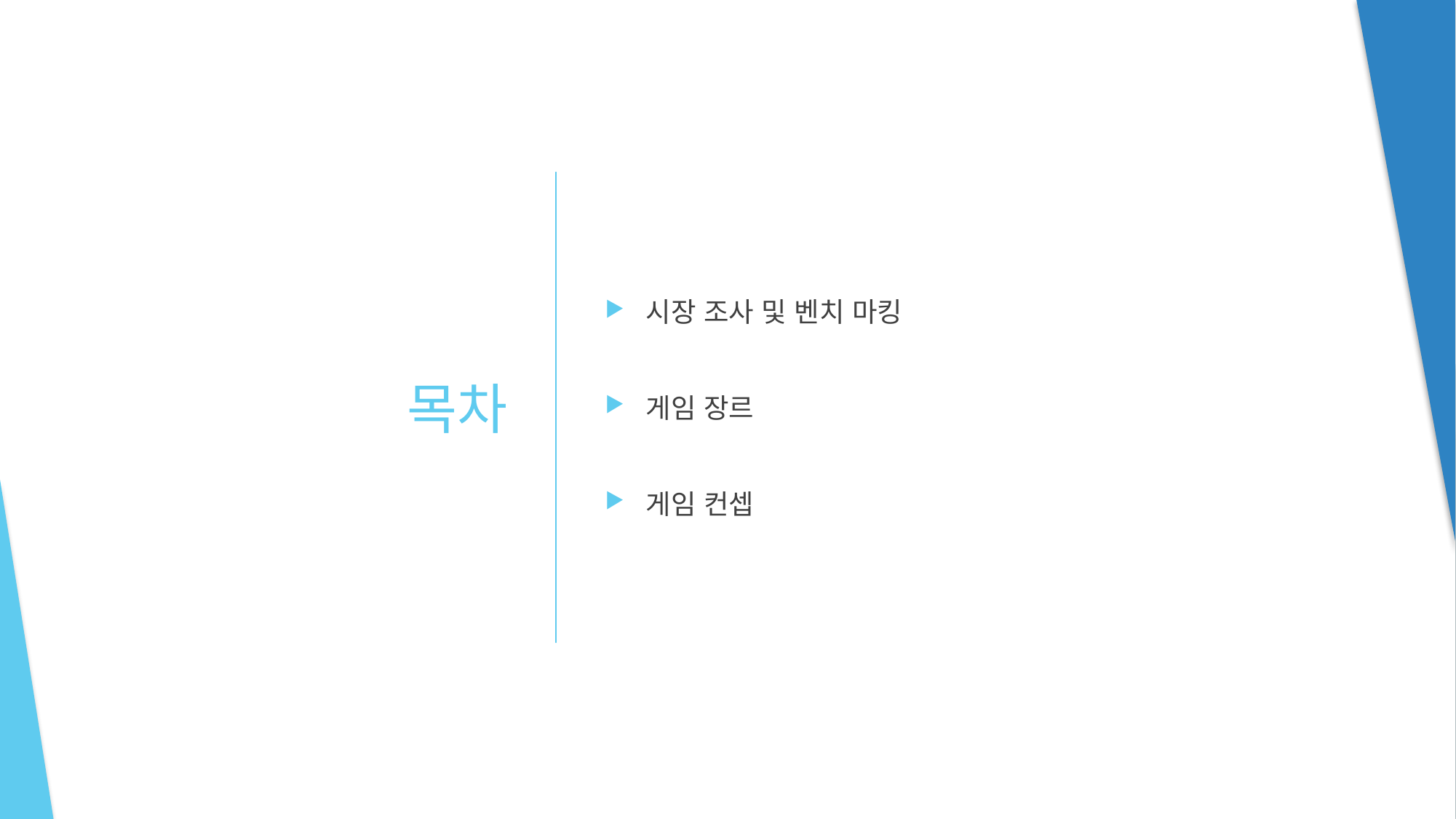

시장 조사 및 벤치 마킹

게임 장르

게임 컨셉
# 목차